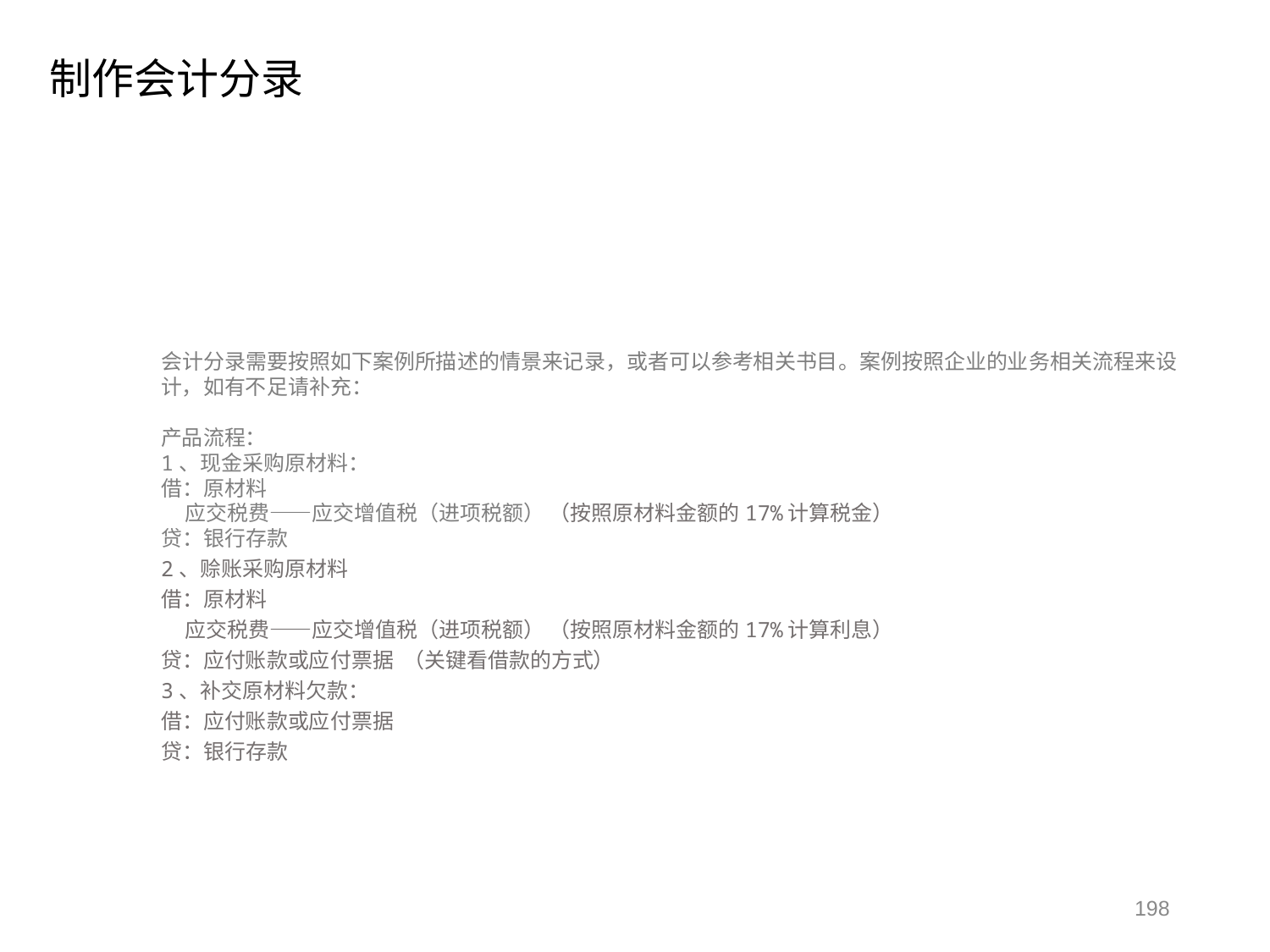

制作会计分录
会计分录需要按照如下案例所描述的情景来记录，或者可以参考相关书目。案例按照企业的业务相关流程来设计，如有不足请补充：

产品流程：
1、现金采购原材料：
借：原材料
    应交税费——应交增值税（进项税额） （按照原材料金额的17%计算税金）
贷：银行存款
2、赊账采购原材料
借：原材料
    应交税费——应交增值税（进项税额） （按照原材料金额的17%计算利息）
贷：应付账款或应付票据  （关键看借款的方式）
3、补交原材料欠款：
借：应付账款或应付票据
贷：银行存款

198